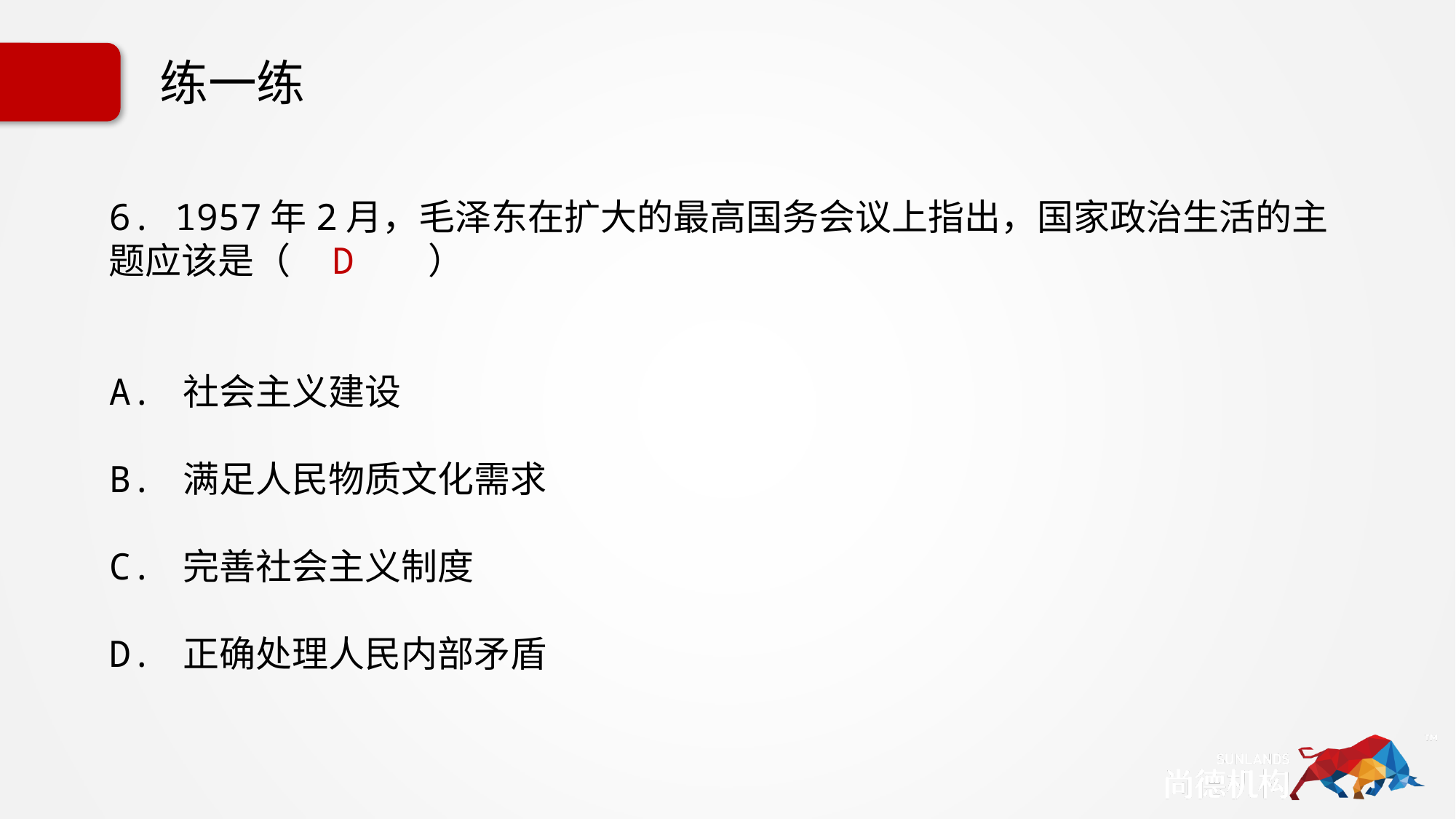

# 练一练
6. 1957年2月，毛泽东在扩大的最高国务会议上指出，国家政治生活的主题应该是（    D   ）

A. 社会主义建设

B. 满足人民物质文化需求

C. 完善社会主义制度

D. 正确处理人民内部矛盾